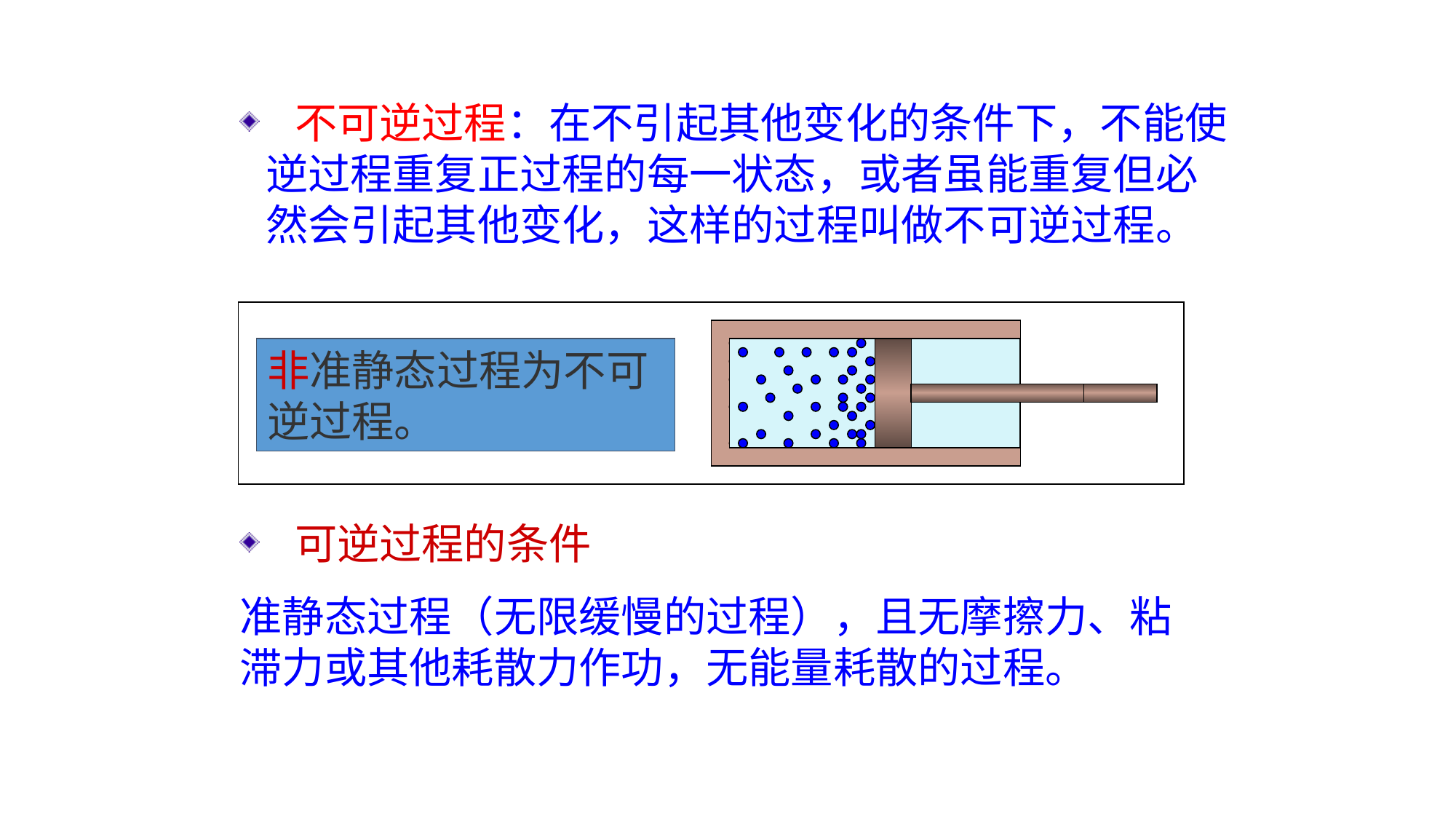

不可逆过程：在不引起其他变化的条件下，不能使逆过程重复正过程的每一状态，或者虽能重复但必然会引起其他变化，这样的过程叫做不可逆过程。

非准静态过程为不可逆过程。

  可逆过程的条件
准静态过程（无限缓慢的过程），且无摩擦力、粘滞力或其他耗散力作功，无能量耗散的过程。